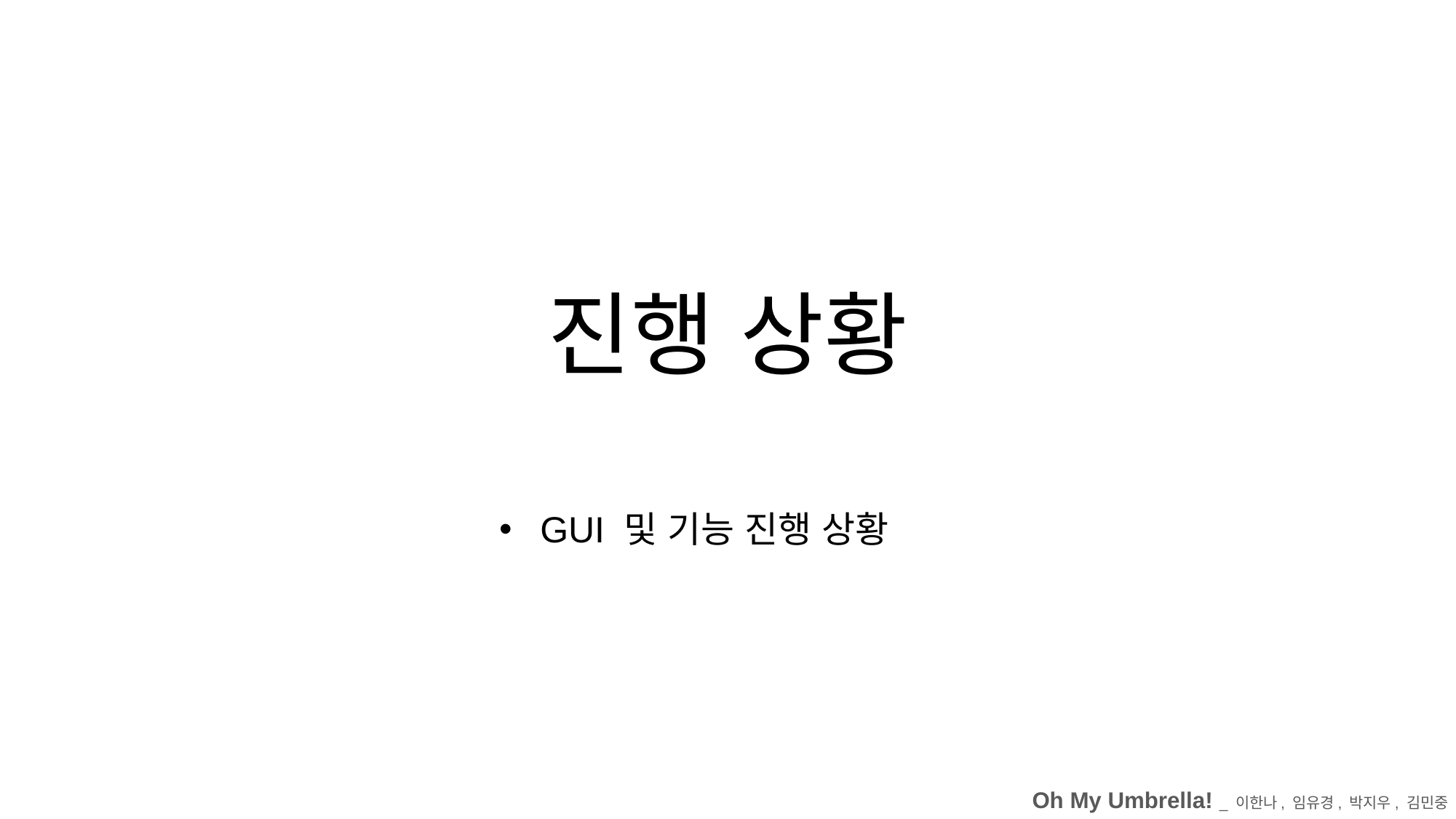

# 진행 상황
GUI 및 기능 진행 상황
Oh My Umbrella! _ 이한나, 임유경, 박지우, 김민중